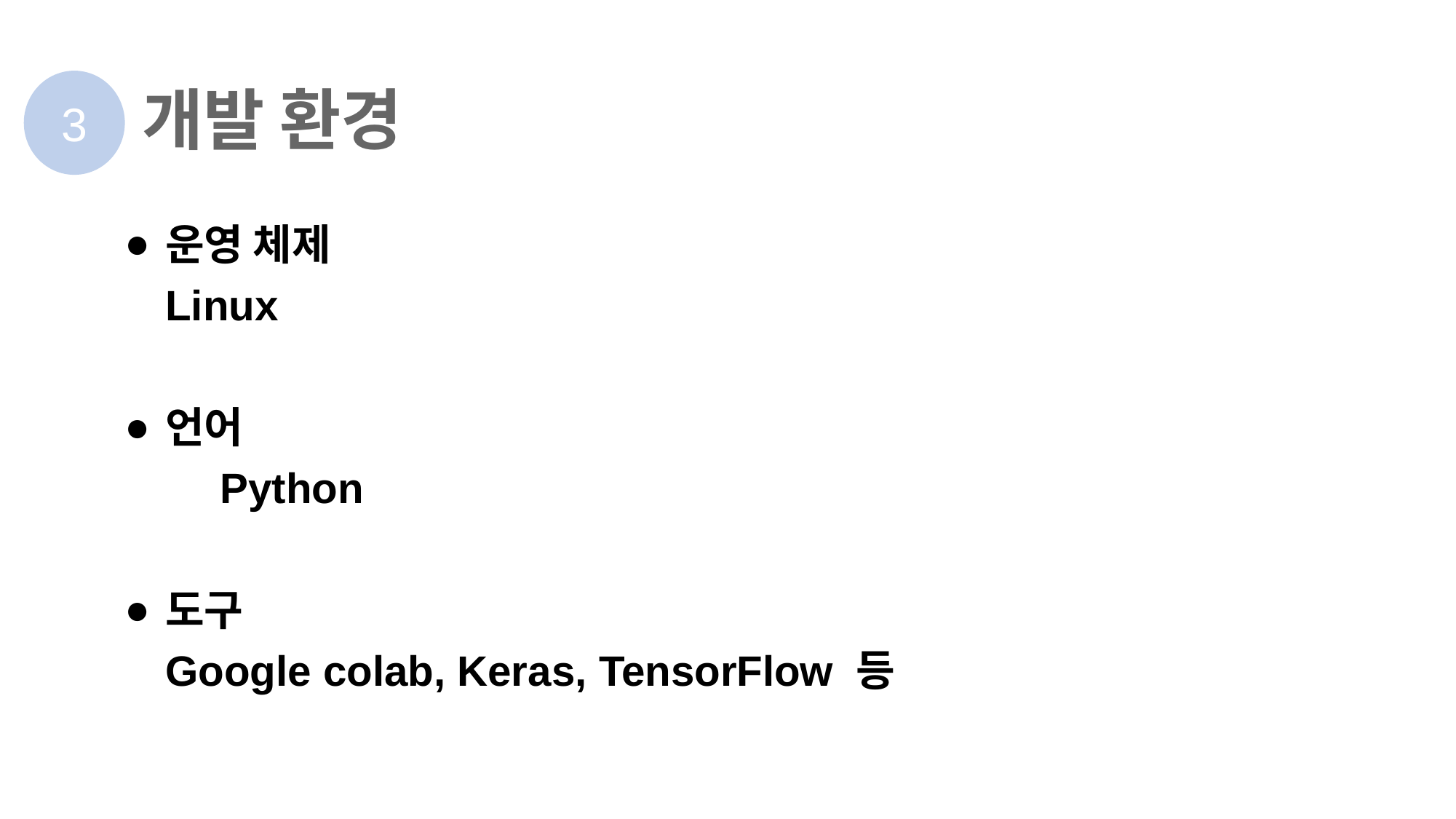

# 개발 환경
3
운영 체제
Linux

언어
	Python

도구
Google colab, Keras, TensorFlow 등